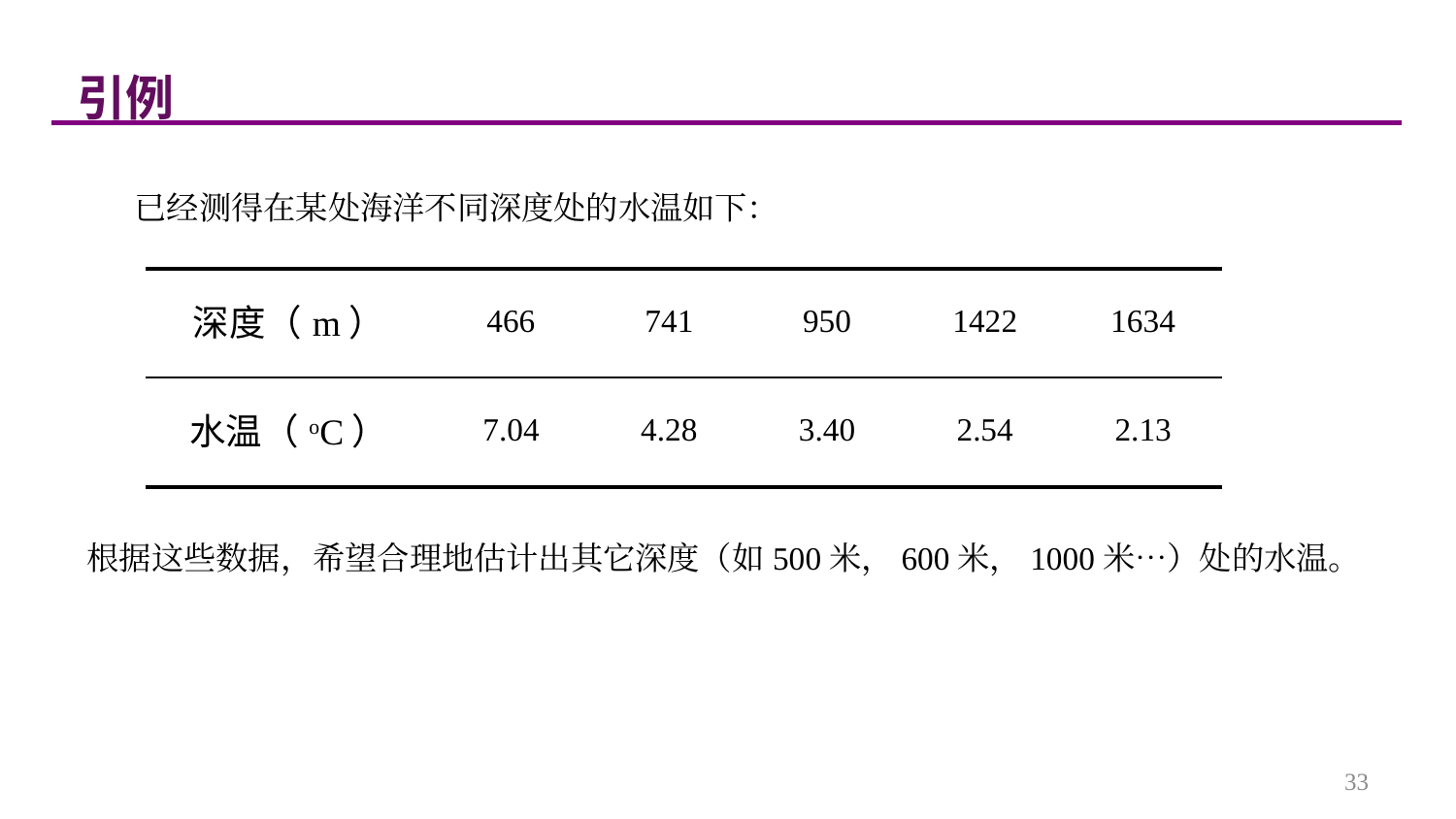

引例
已经测得在某处海洋不同深度处的水温如下：
| 深度（m） | 466 | 741 | 950 | 1422 | 1634 |
| --- | --- | --- | --- | --- | --- |
| 水温（oC） | 7.04 | 4.28 | 3.40 | 2.54 | 2.13 |
根据这些数据，希望合理地估计出其它深度（如500米，600米，1000米…）处的水温。
33